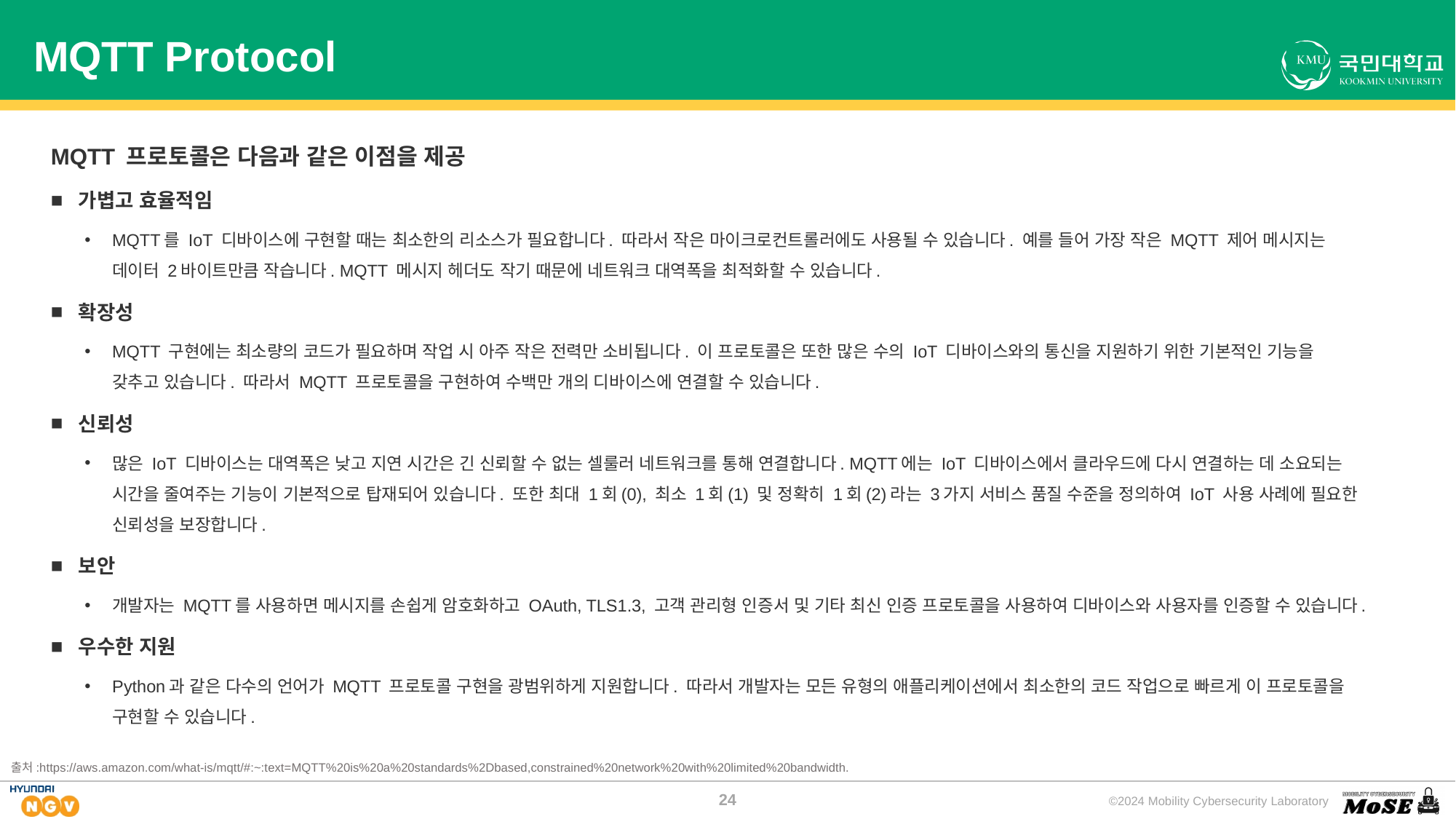

# MQTT Protocol
MQTT 프로토콜은 다음과 같은 이점을 제공
가볍고 효율적임
MQTT를 IoT 디바이스에 구현할 때는 최소한의 리소스가 필요합니다. 따라서 작은 마이크로컨트롤러에도 사용될 수 있습니다. 예를 들어 가장 작은 MQTT 제어 메시지는 데이터 2바이트만큼 작습니다. MQTT 메시지 헤더도 작기 때문에 네트워크 대역폭을 최적화할 수 있습니다.
확장성
MQTT 구현에는 최소량의 코드가 필요하며 작업 시 아주 작은 전력만 소비됩니다. 이 프로토콜은 또한 많은 수의 IoT 디바이스와의 통신을 지원하기 위한 기본적인 기능을 갖추고 있습니다. 따라서 MQTT 프로토콜을 구현하여 수백만 개의 디바이스에 연결할 수 있습니다.
신뢰성
많은 IoT 디바이스는 대역폭은 낮고 지연 시간은 긴 신뢰할 수 없는 셀룰러 네트워크를 통해 연결합니다. MQTT에는 IoT 디바이스에서 클라우드에 다시 연결하는 데 소요되는 시간을 줄여주는 기능이 기본적으로 탑재되어 있습니다. 또한 최대 1회(0), 최소 1회(1) 및 정확히 1회(2)라는 3가지 서비스 품질 수준을 정의하여 IoT 사용 사례에 필요한 신뢰성을 보장합니다.
보안
개발자는 MQTT를 사용하면 메시지를 손쉽게 암호화하고 OAuth, TLS1.3, 고객 관리형 인증서 및 기타 최신 인증 프로토콜을 사용하여 디바이스와 사용자를 인증할 수 있습니다.
우수한 지원
Python과 같은 다수의 언어가 MQTT 프로토콜 구현을 광범위하게 지원합니다. 따라서 개발자는 모든 유형의 애플리케이션에서 최소한의 코드 작업으로 빠르게 이 프로토콜을 구현할 수 있습니다.
출처:https://aws.amazon.com/what-is/mqtt/#:~:text=MQTT%20is%20a%20standards%2Dbased,constrained%20network%20with%20limited%20bandwidth.